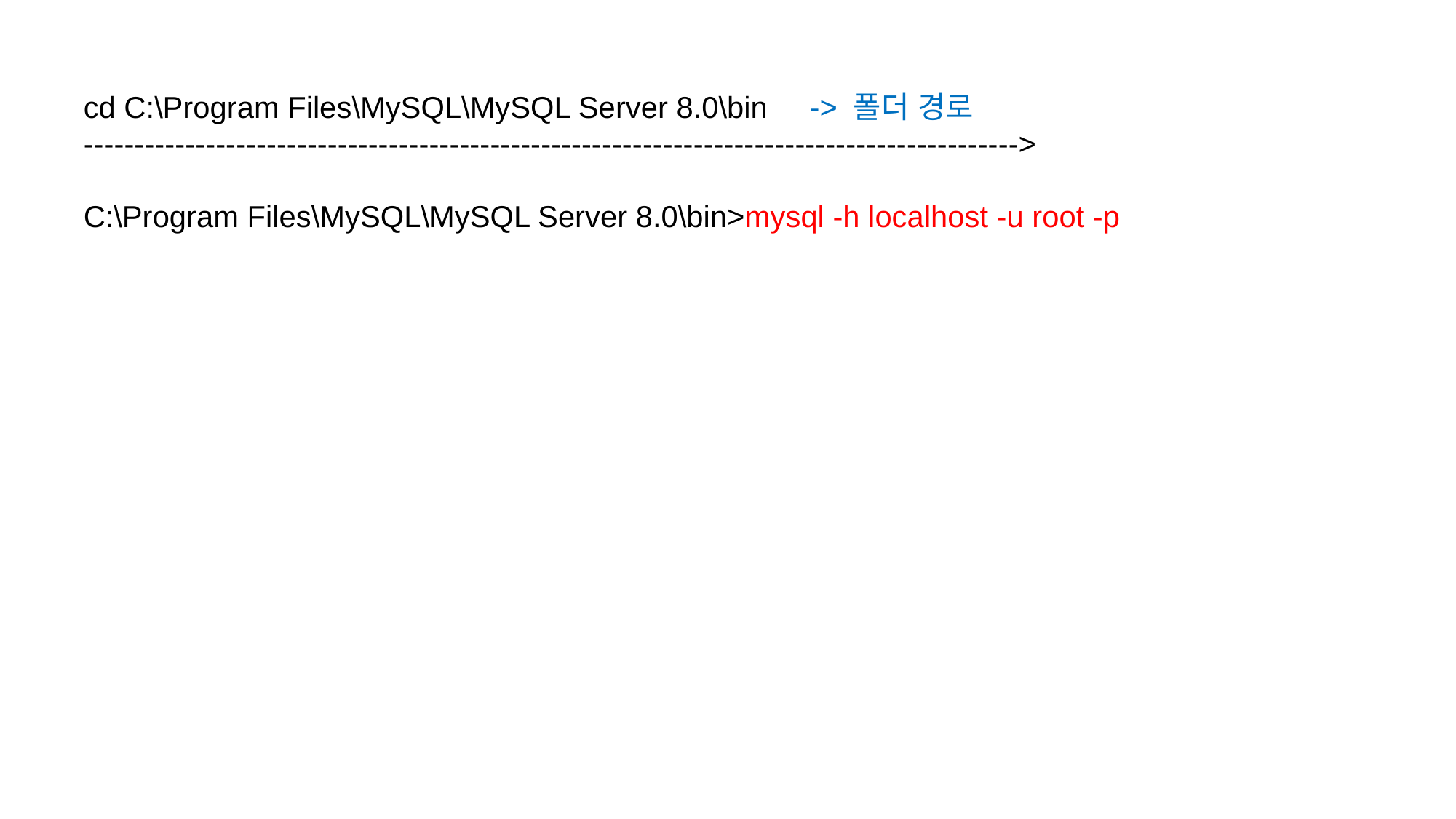

cd C:\Program Files\MySQL\MySQL Server 8.0\bin     -> 폴더 경로
-------------------------------------------------------------------------------------------->

C:\Program Files\MySQL\MySQL Server 8.0\bin>mysql -h localhost -u root -p